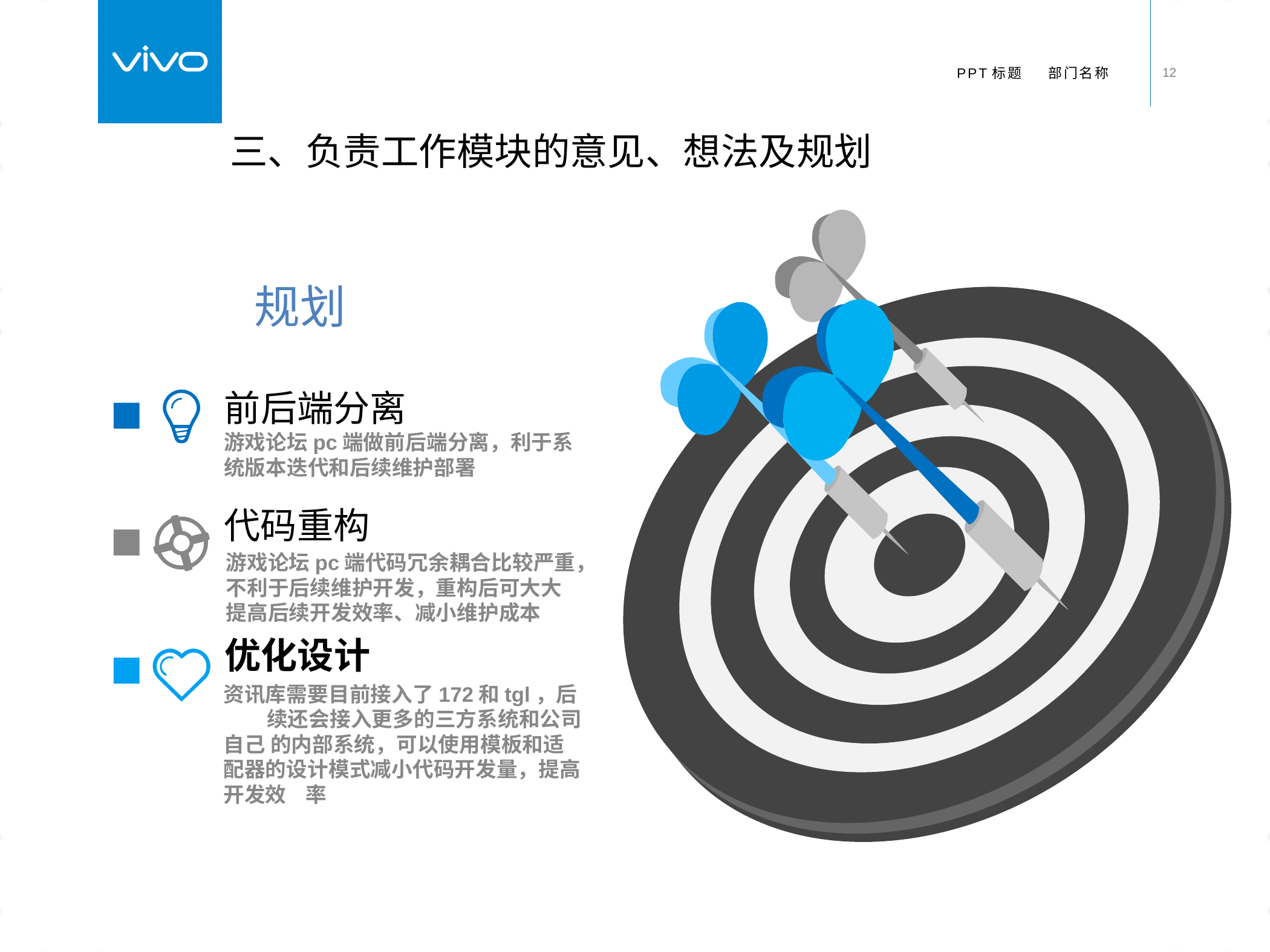

三、负责工作模块的意见、想法及规划

规划

前后端分离

游戏论坛pc端做前后端分离，利于系统版本迭代和后续维护部署
代码重构

游戏论坛pc端代码冗余耦合比较严重，不利于后续维护开发，重构后可大大提高后续开发效率、减小维护成本
优化设计

资讯库需要目前接入了172和tgl，后           续还会接入更多的三方系统和公司自己 的内部系统，可以使用模板和适配器的设计模式减小代码开发量，提高开发效    率